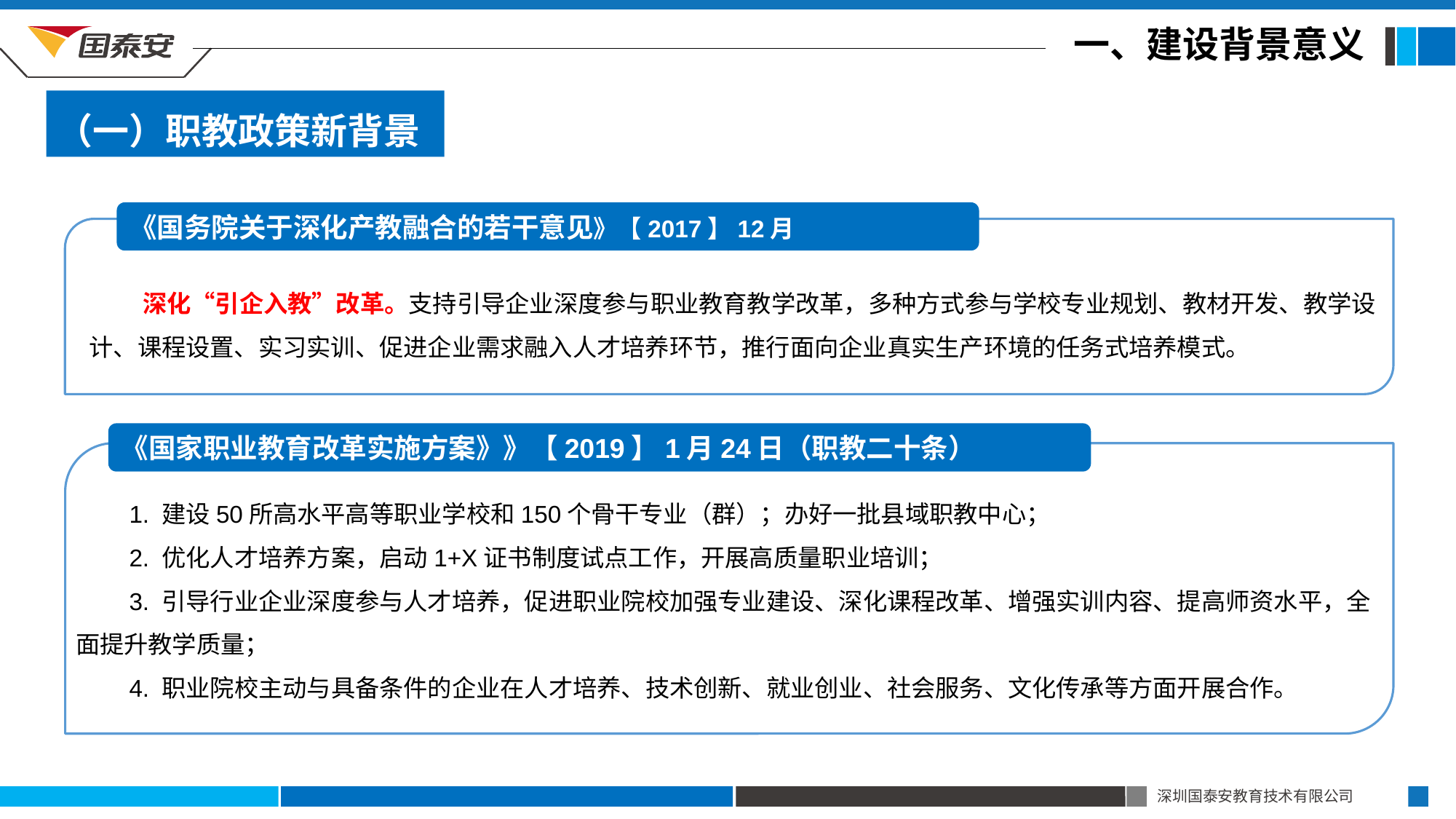

一、建设背景意义
（一）职教政策新背景
《国务院关于深化产教融合的若干意见》【2017】12月

深化“引企入教”改革。支持引导企业深度参与职业教育教学改革，多种方式参与学校专业规划、教材开发、教学设计、课程设置、实习实训、促进企业需求融入人才培养环节，推行面向企业真实生产环境的任务式培养模式。
《国家职业教育改革实施方案》》【2019】1月24日（职教二十条）

1. 建设50所高水平高等职业学校和150个骨干专业（群）；办好一批县域职教中心；
2. 优化人才培养方案，启动1+X证书制度试点工作，开展高质量职业培训；
3. 引导行业企业深度参与人才培养，促进职业院校加强专业建设、深化课程改革、增强实训内容、提高师资水平，全面提升教学质量；
4. 职业院校主动与具备条件的企业在人才培养、技术创新、就业创业、社会服务、文化传承等方面开展合作。